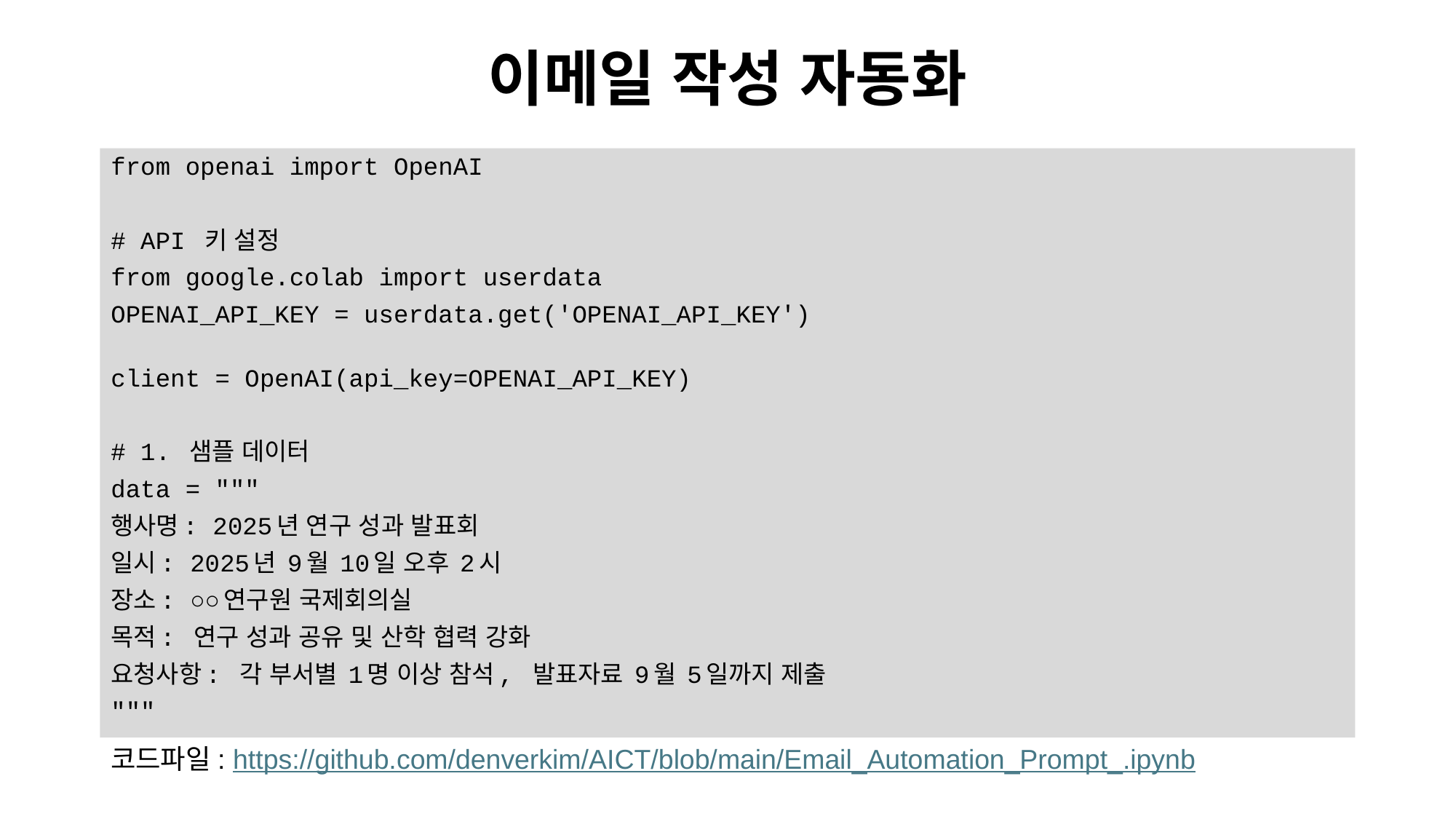

# 이메일 작성 자동화
from openai import OpenAI

# API 키 설정
from google.colab import userdata
OPENAI_API_KEY = userdata.get('OPENAI_API_KEY')
client = OpenAI(api_key=OPENAI_API_KEY)

# 1. 샘플 데이터
data = """
행사명: 2025년 연구 성과 발표회
일시: 2025년 9월 10일 오후 2시
장소: ○○연구원 국제회의실
목적: 연구 성과 공유 및 산학 협력 강화
요청사항: 각 부서별 1명 이상 참석, 발표자료 9월 5일까지 제출
"""

코드파일: https://github.com/denverkim/AICT/blob/main/Email_Automation_Prompt_.ipynb